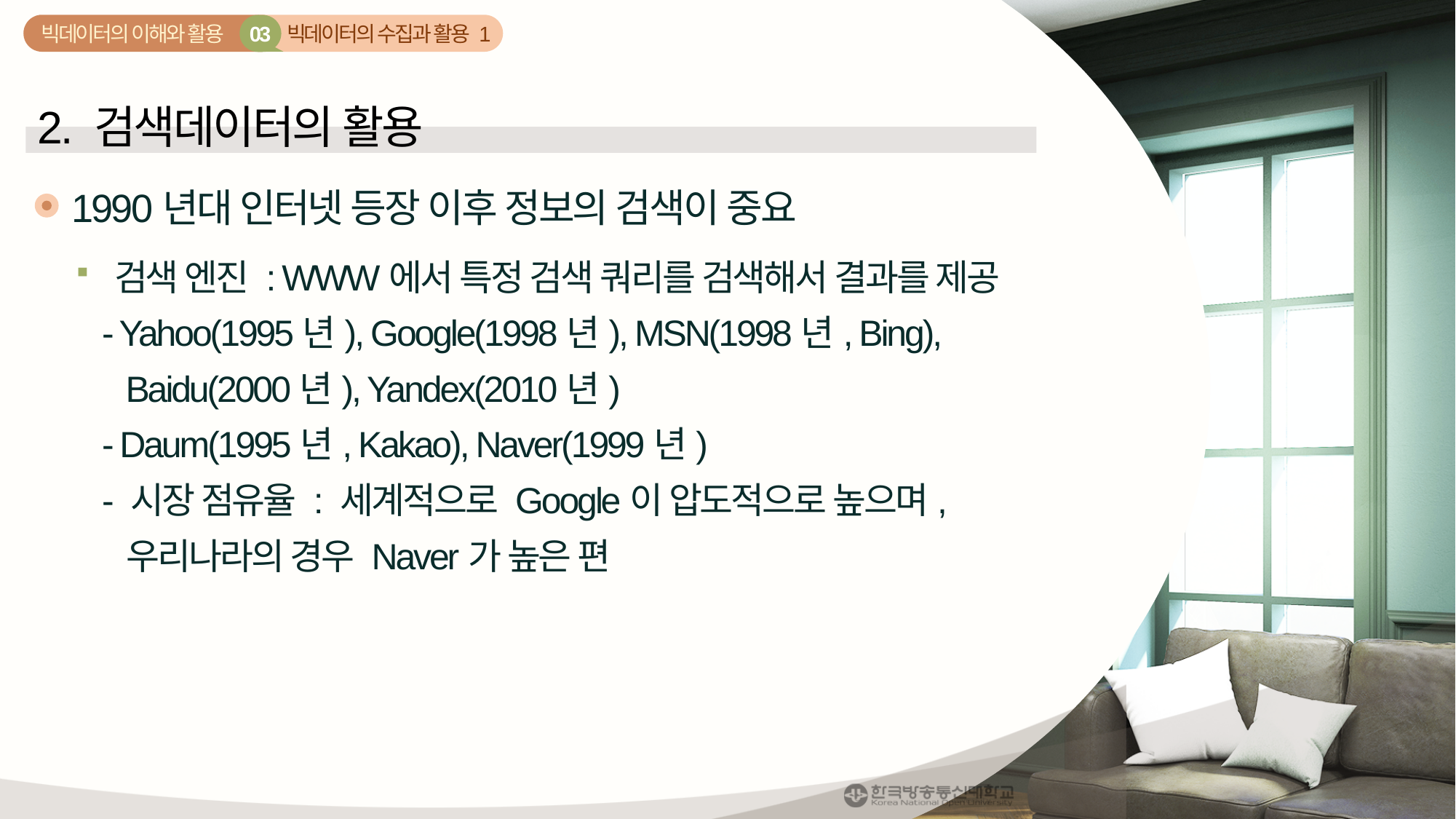

빅데이터의 수집과 활용 1
03
빅데이터의 이해와 활용
2. 검색데이터의 활용

1990년대 인터넷 등장 이후 정보의 검색이 중요

 검색 엔진 : WWW에서 특정 검색 쿼리를 검색해서 결과를 제공
   - Yahoo(1995년), Google(1998년), MSN(1998년, Bing),
      Baidu(2000년), Yandex(2010년)
   - Daum(1995년, Kakao), Naver(1999년)
   - 시장 점유율 : 세계적으로 Google이 압도적으로 높으며,
     우리나라의 경우 Naver가 높은 편